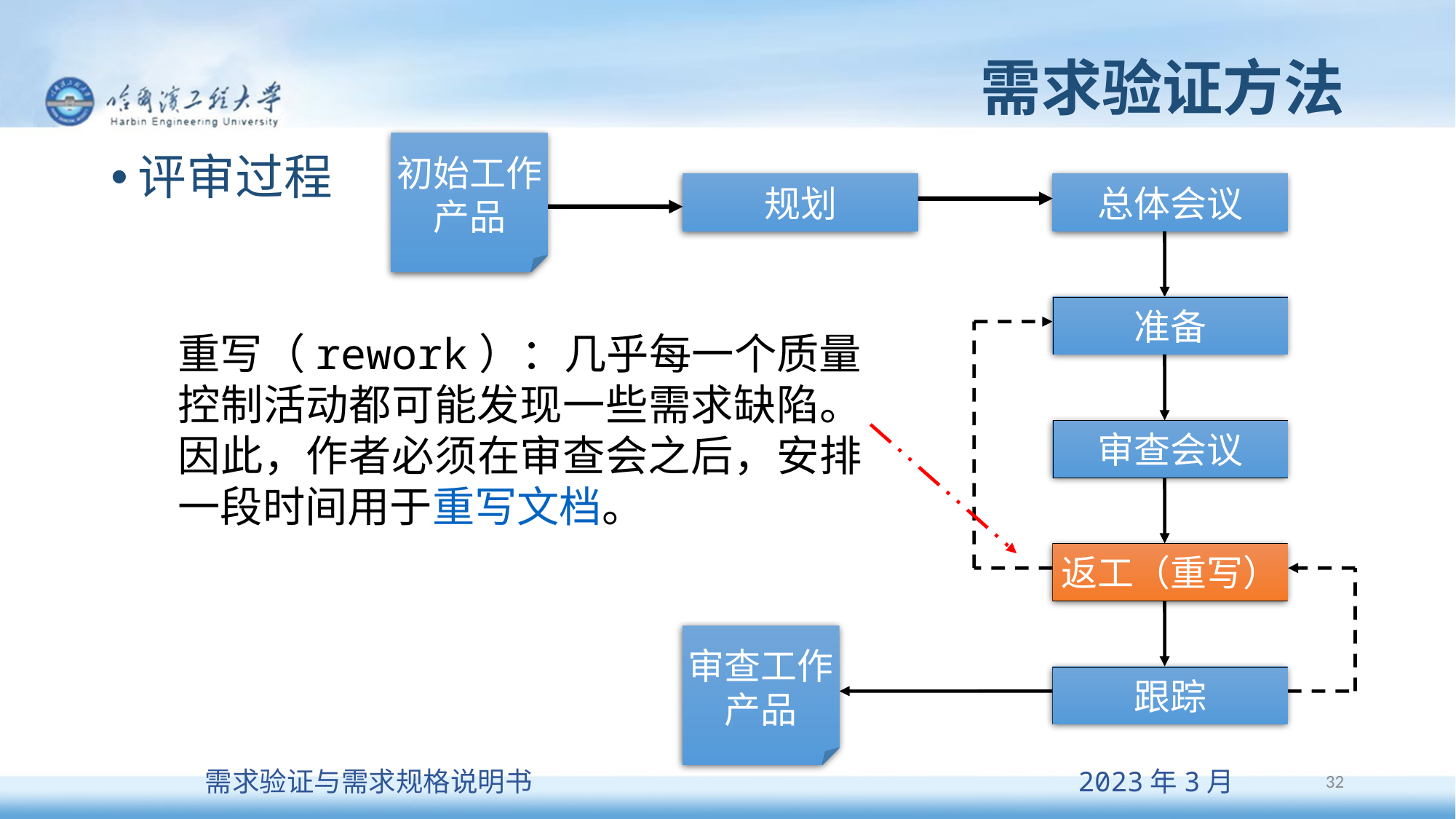

# 需求验证方法
初始工作
产品
规划
总体会议

准备

审查会议

返工（重写）

审查工作
产品
跟踪

评审过程
重写（rework）：几乎每一个质量控制活动都可能发现一些需求缺陷。因此，作者必须在审查会之后，安排一段时间用于重写文档。

32